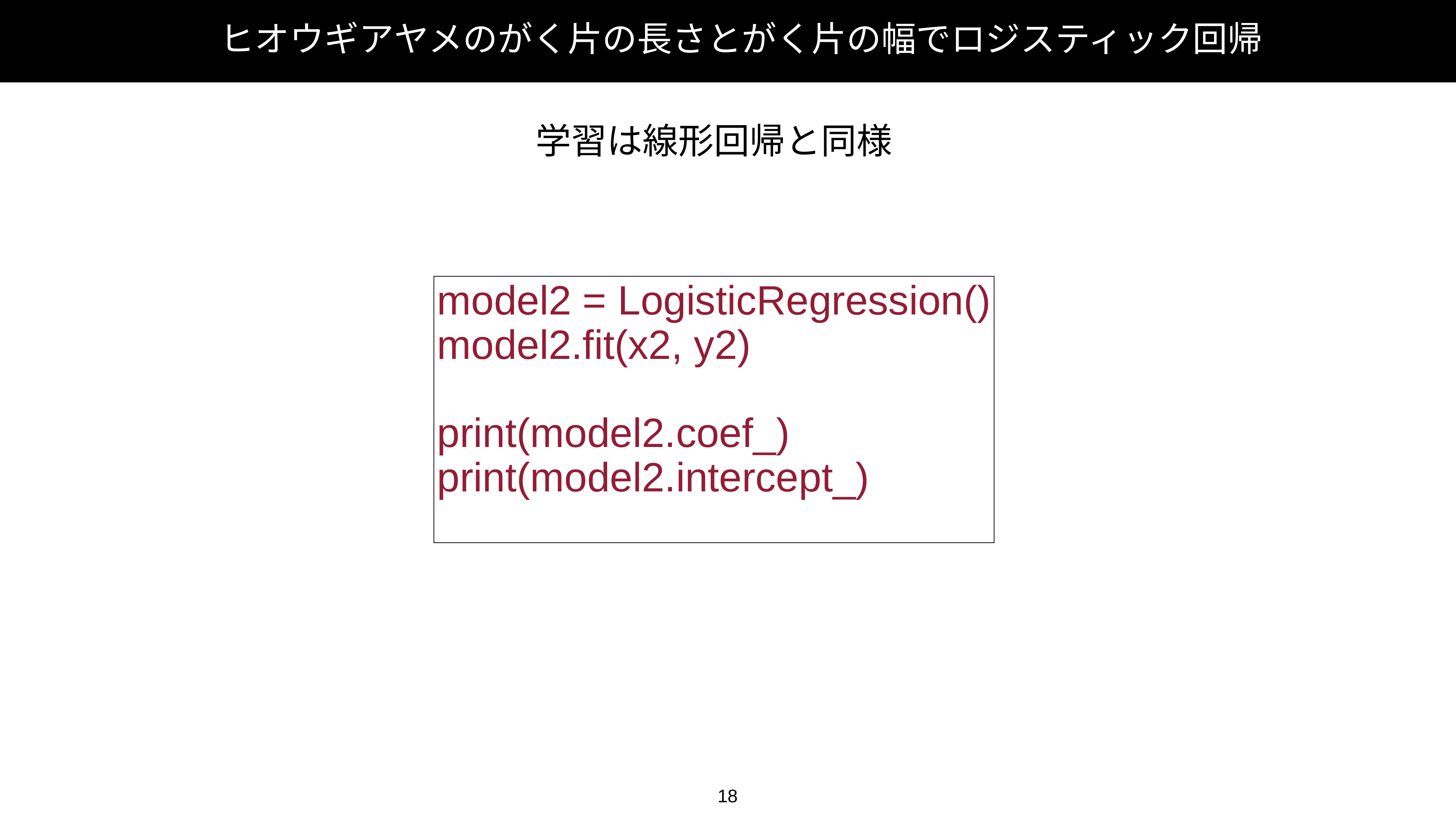

ヒオウギアヤメのがく片の長さとがく片の幅でロジスティック回帰
学習は線形回帰と同様
model2 = LogisticRegression()
model2.fit(x2, y2)

print(model2.coef_)
print(model2.intercept_)

18